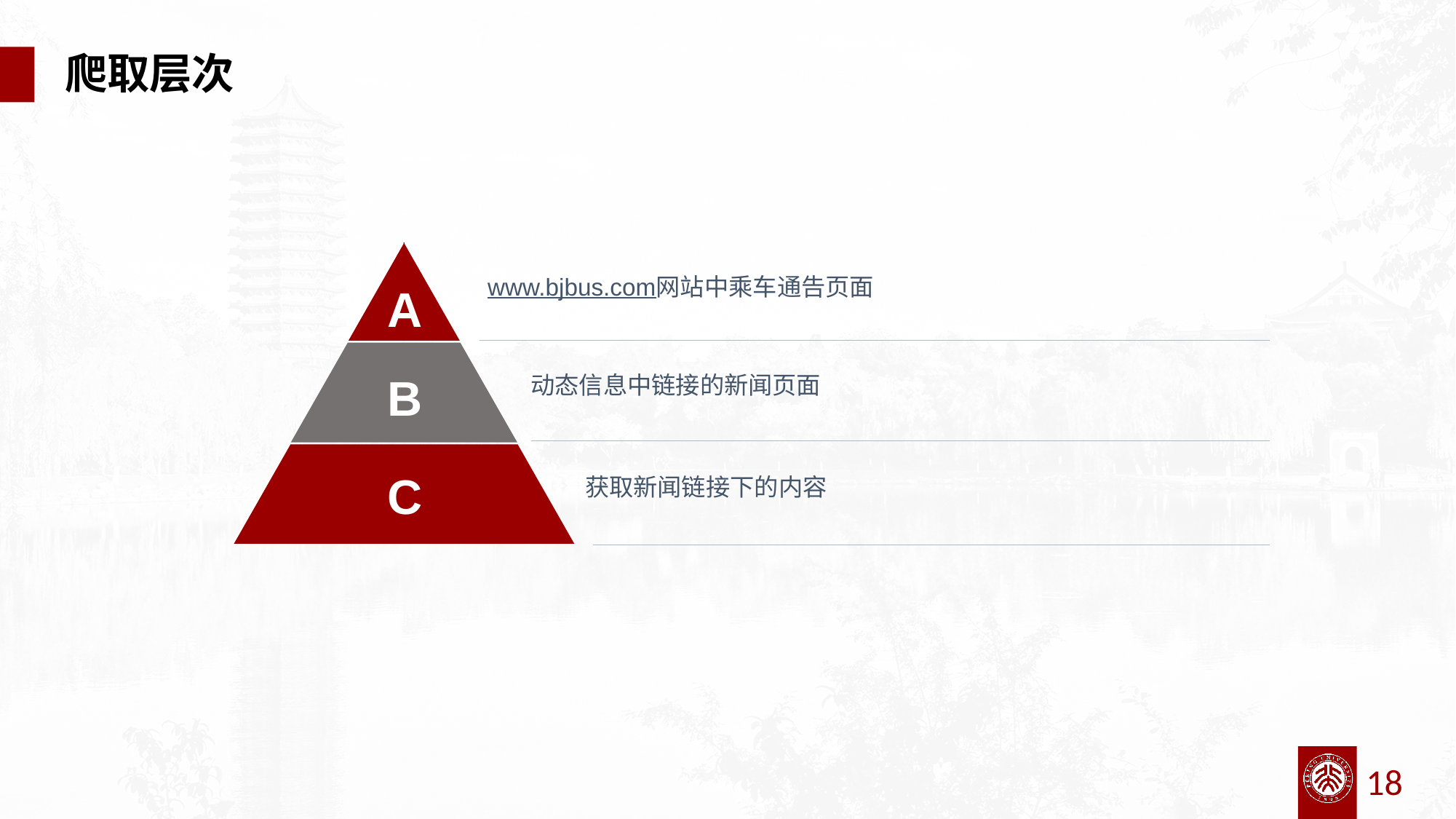

爬取层次

www.bjbus.com网站中乘车通告页面
A

B
动态信息中链接的新闻页面

C
获取新闻链接下的内容
18